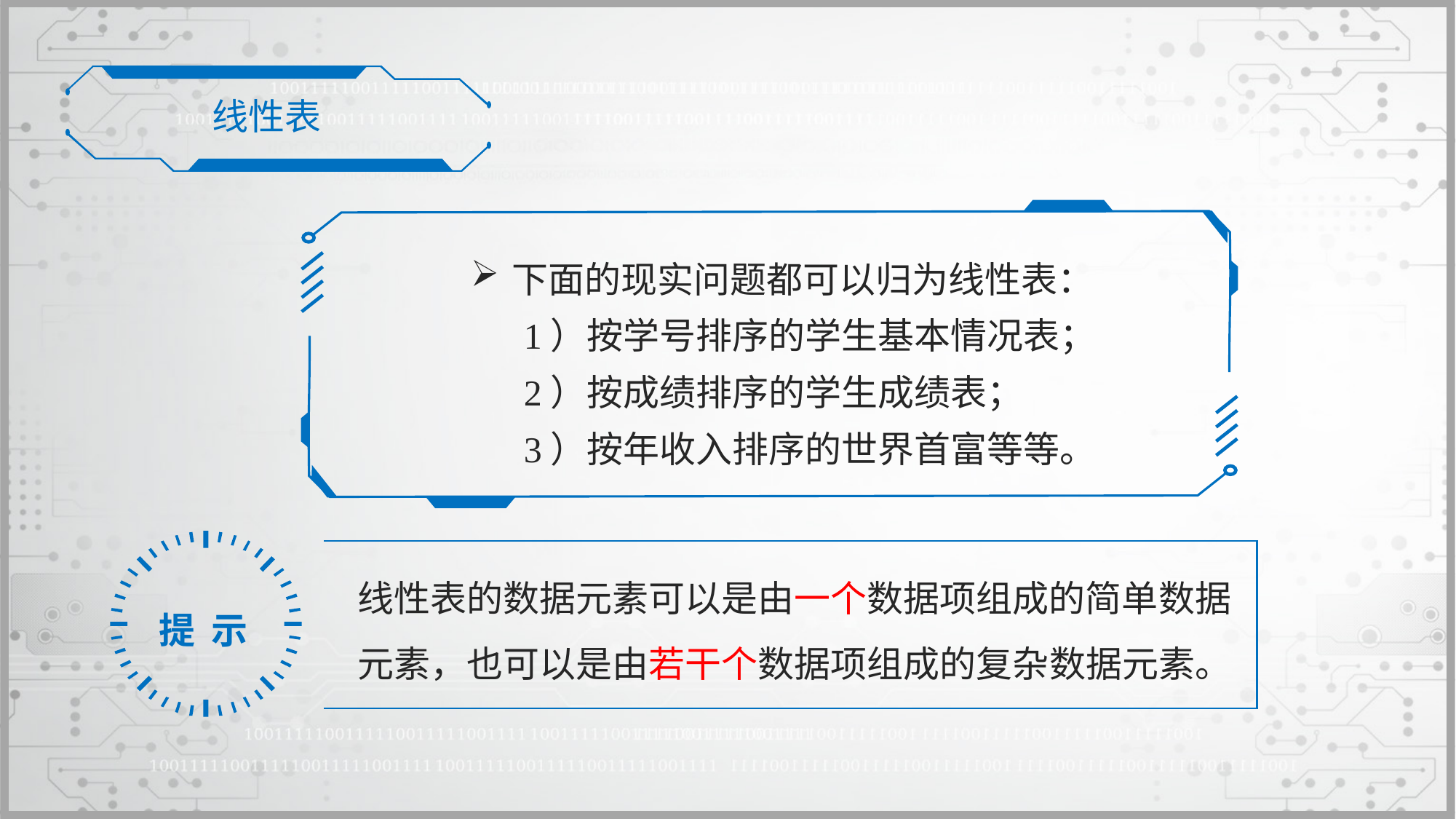

线性表

下面的现实问题都可以归为线性表：
1）按学号排序的学生基本情况表；
2）按成绩排序的学生成绩表；
3）按年收入排序的世界首富等等。

提  示

线性表的数据元素可以是由一个数据项组成的简单数据元素，也可以是由若干个数据项组成的复杂数据元素。